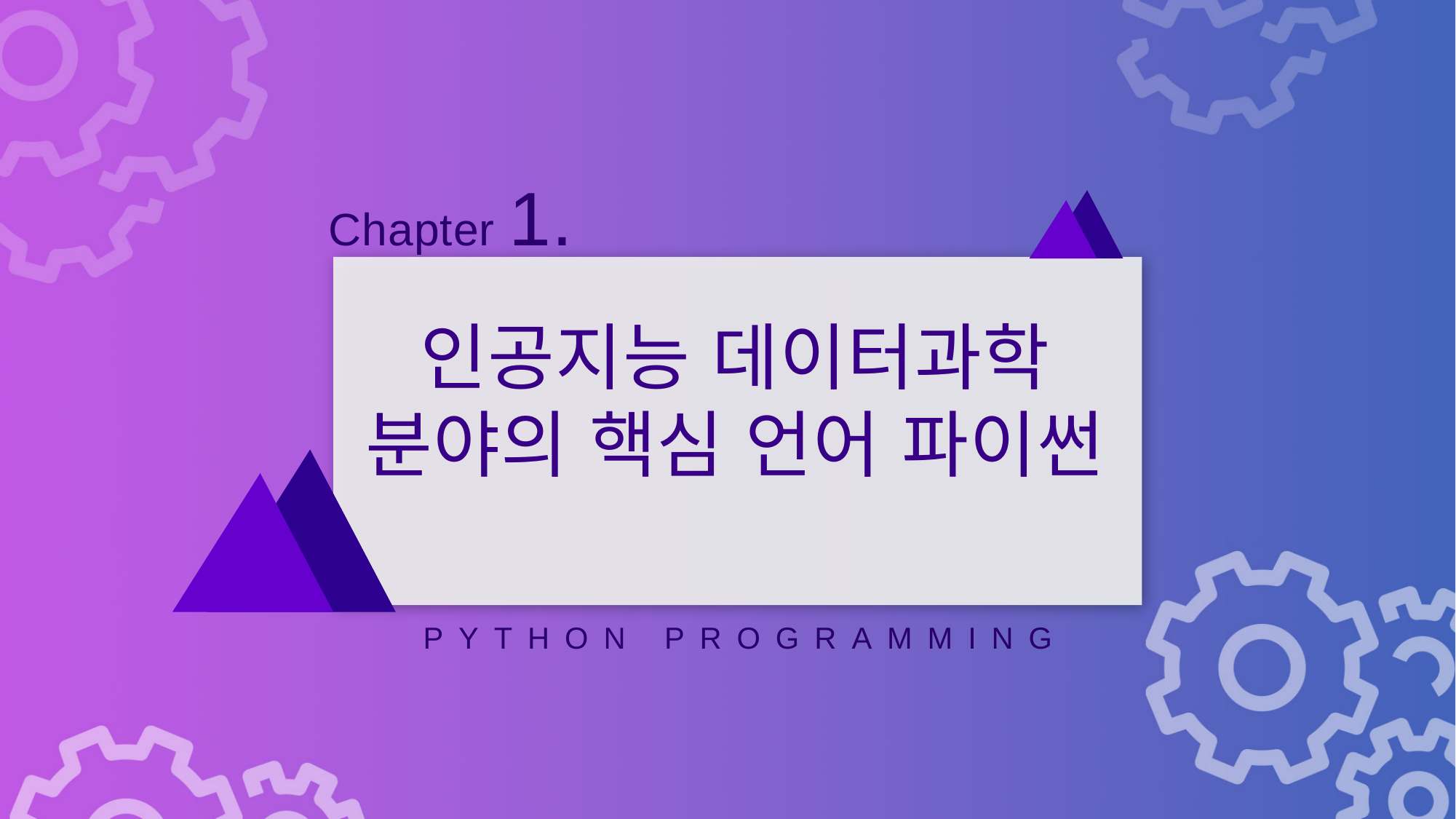

Chapter 1.
인공지능 데이터과학
분야의 핵심 언어 파이썬